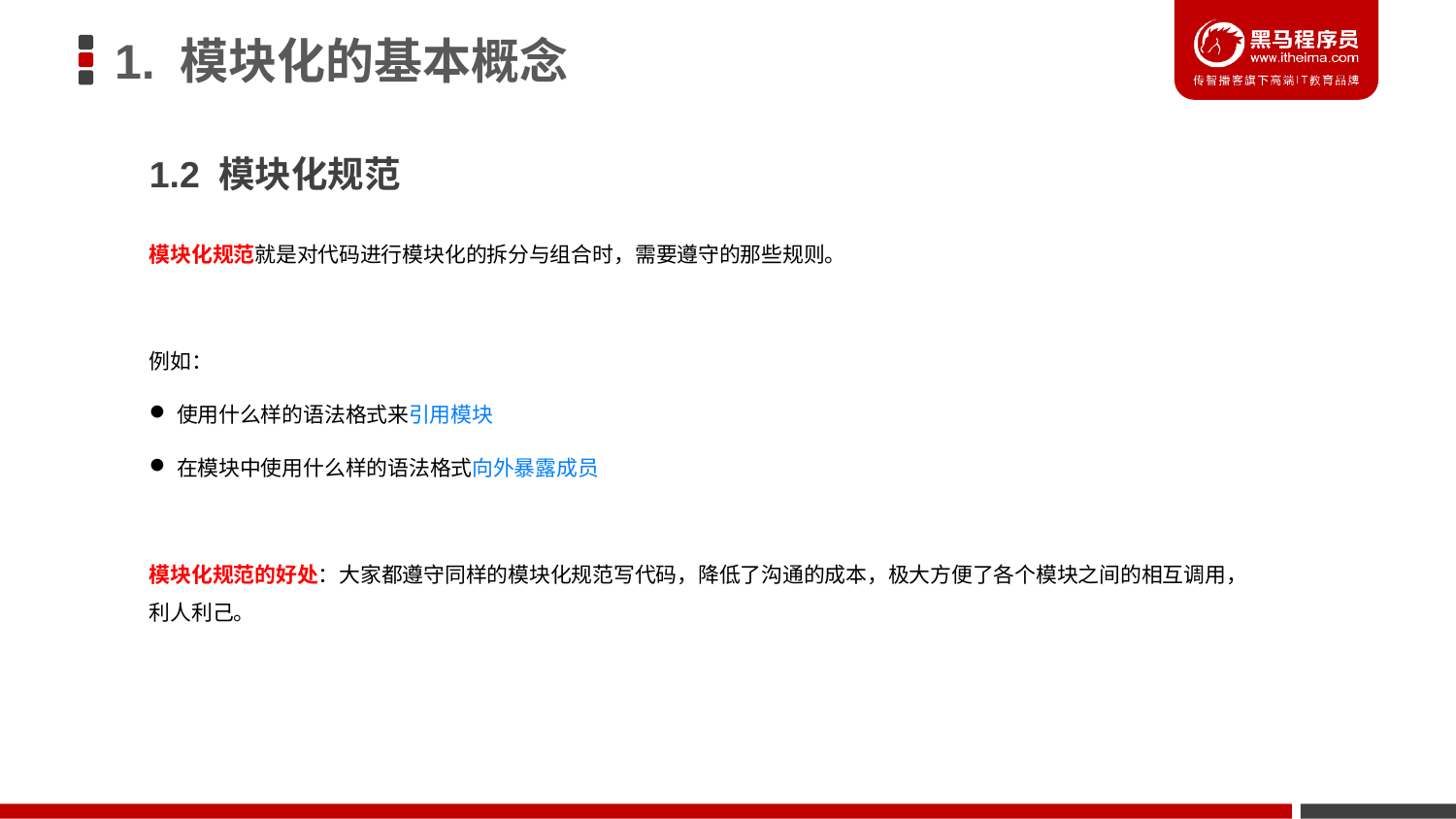

# 1. 模块化的基本概念
1.2 模块化规范
模块化规范就是对代码进行模块化的拆分与组合时，需要遵守的那些规则。

例如：
使用什么样的语法格式来引用模块
在模块中使用什么样的语法格式向外暴露成员

模块化规范的好处：大家都遵守同样的模块化规范写代码，降低了沟通的成本，极大方便了各个模块之间的相互调用，利人利己。